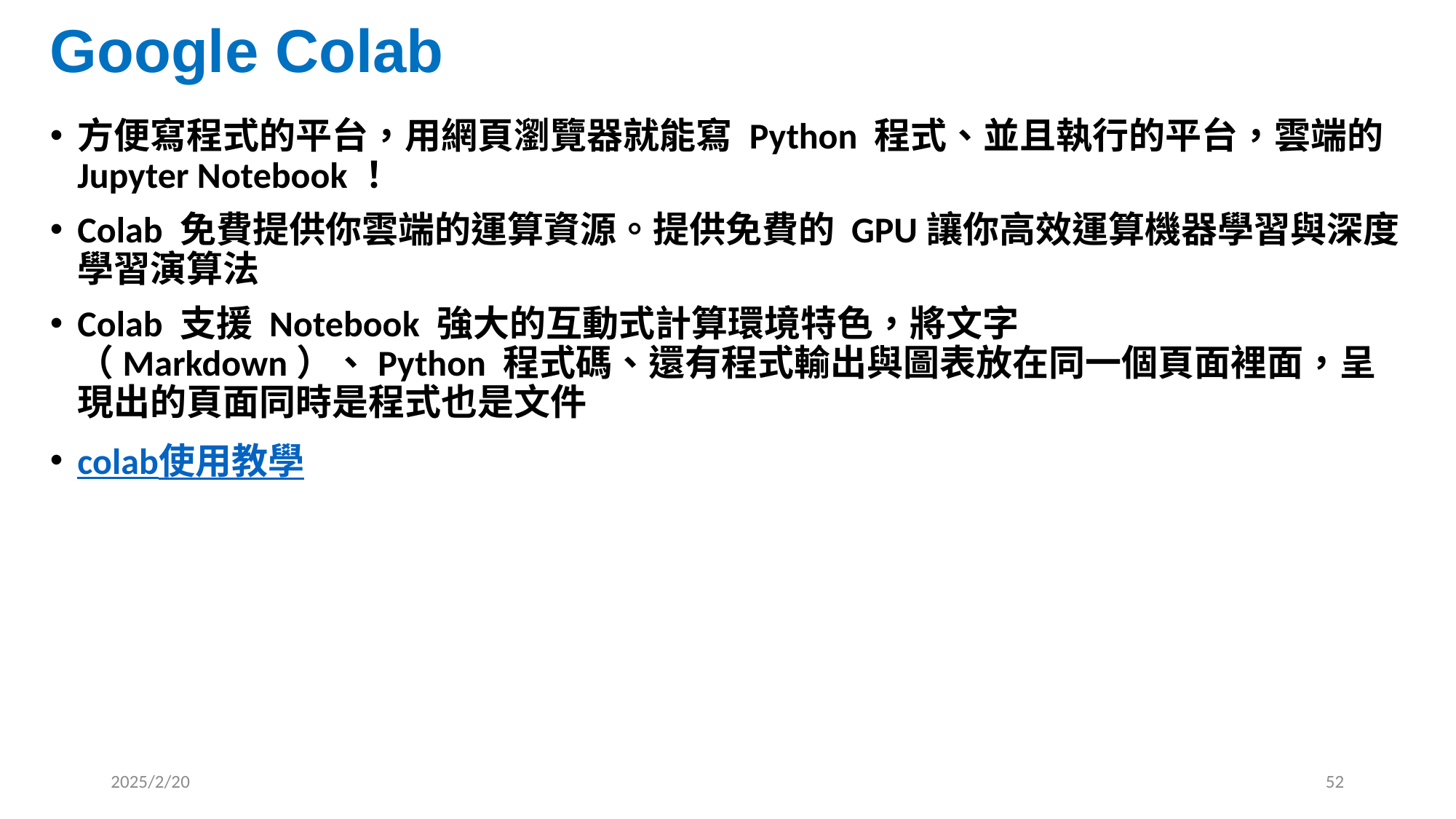

# Google Colab
方便寫程式的平台，用網頁瀏覽器就能寫 Python 程式、並且執行的平台，雲端的 Jupyter Notebook！
Colab 免費提供你雲端的運算資源。提供免費的 GPU讓你高效運算機器學習與深度學習演算法
Colab 支援 Notebook 強大的互動式計算環境特色，將文字（Markdown）、Python 程式碼、還有程式輸出與圖表放在同一個頁面裡面，呈現出的頁面同時是程式也是文件
colab使用教學
2025/2/20
52